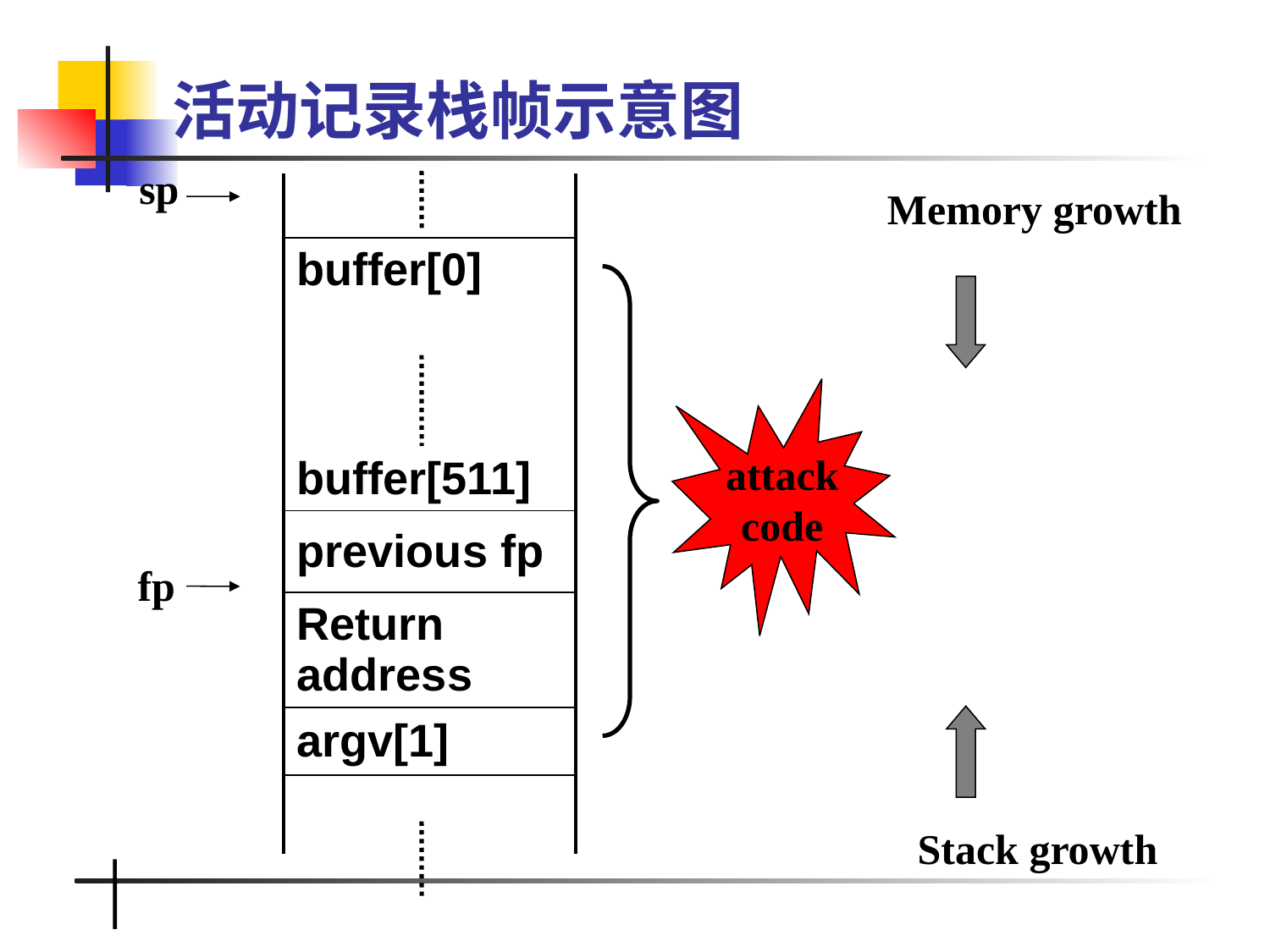

# 活动记录栈帧示意图
sp

|  |
| --- |
| buffer[0] buffer[511] |
| previous fp |
| Return address |
| argv[1] |
|  |
Memory growth

attack
code
fp

Stack growth